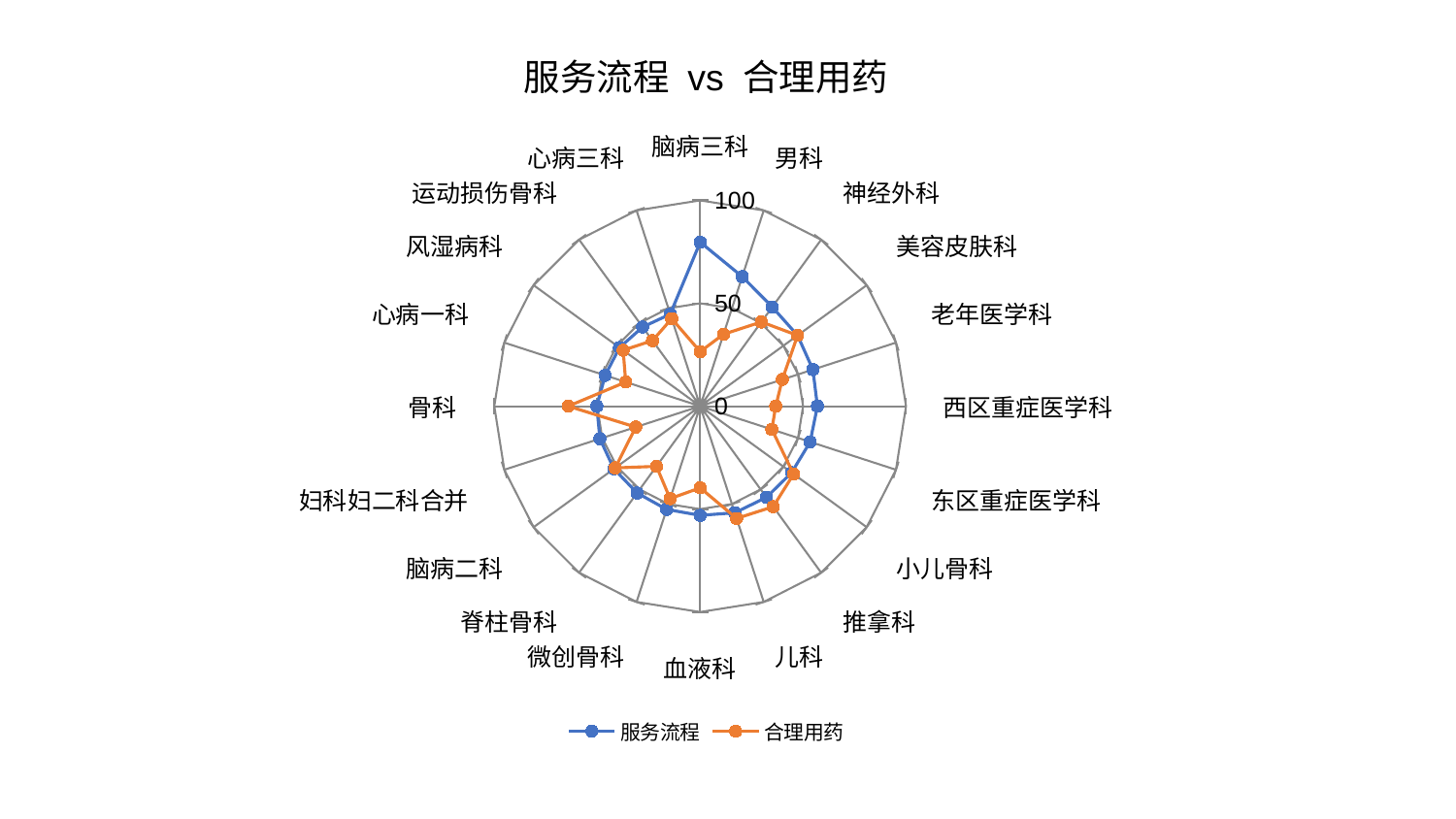

### Chart: 服务流程 vs 合理用药

| Category | 服务流程 | 合理用药 |
|---|---|---|
| 脑病三科 | 79.68617717497145 | 26.530406002096214 |
| 男科 | 66.18742475477096 | 36.751395682863006 |
| 神经外科 | 59.58358985877616 | 50.60228320446401 |
| 美容皮肤科 | 58.51354704799993 | 58.51681358049474 |
| 老年医学科 | 57.578926329205686 | 41.96479223260112 |
| 西区重症医学科 | 56.963842672298526 | 36.73449522677675 |
| 东区重症医学科 | 56.17628561033776 | 36.63865809250763 |
| 小儿骨科 | 54.95049449357069 | 56.142791825701536 |
| 推拿科 | 54.753950563807265 | 60.35964772126522 |
| 儿科 | 54.44692163770404 | 57.35064888986007 |
| 血液科 | 53.04905353559566 | 39.67739495299803 |
| 微创骨科 | 52.738878474827466 | 47.24281741210908 |
| 脊柱骨科 | 52.10862407798812 | 36.13739982722079 |
| 脑病二科 | 51.80836131661016 | 51.01790357486508 |
| 妇科妇二科合并 | 51.21790107839941 | 32.89268613743828 |
| 骨科 | 50.19227013324333 | 64.07319058363942 |
| 心病一科 | 48.52635098851563 | 38.01129707646855 |
| 风湿病科 | 48.43596545360276 | 46.234770136618344 |
| 运动损伤骨科 | 47.548103616683065 | 39.40255966796563 |
| 心病三科 | 47.0379367404782 | 44.712809359568155 |
109